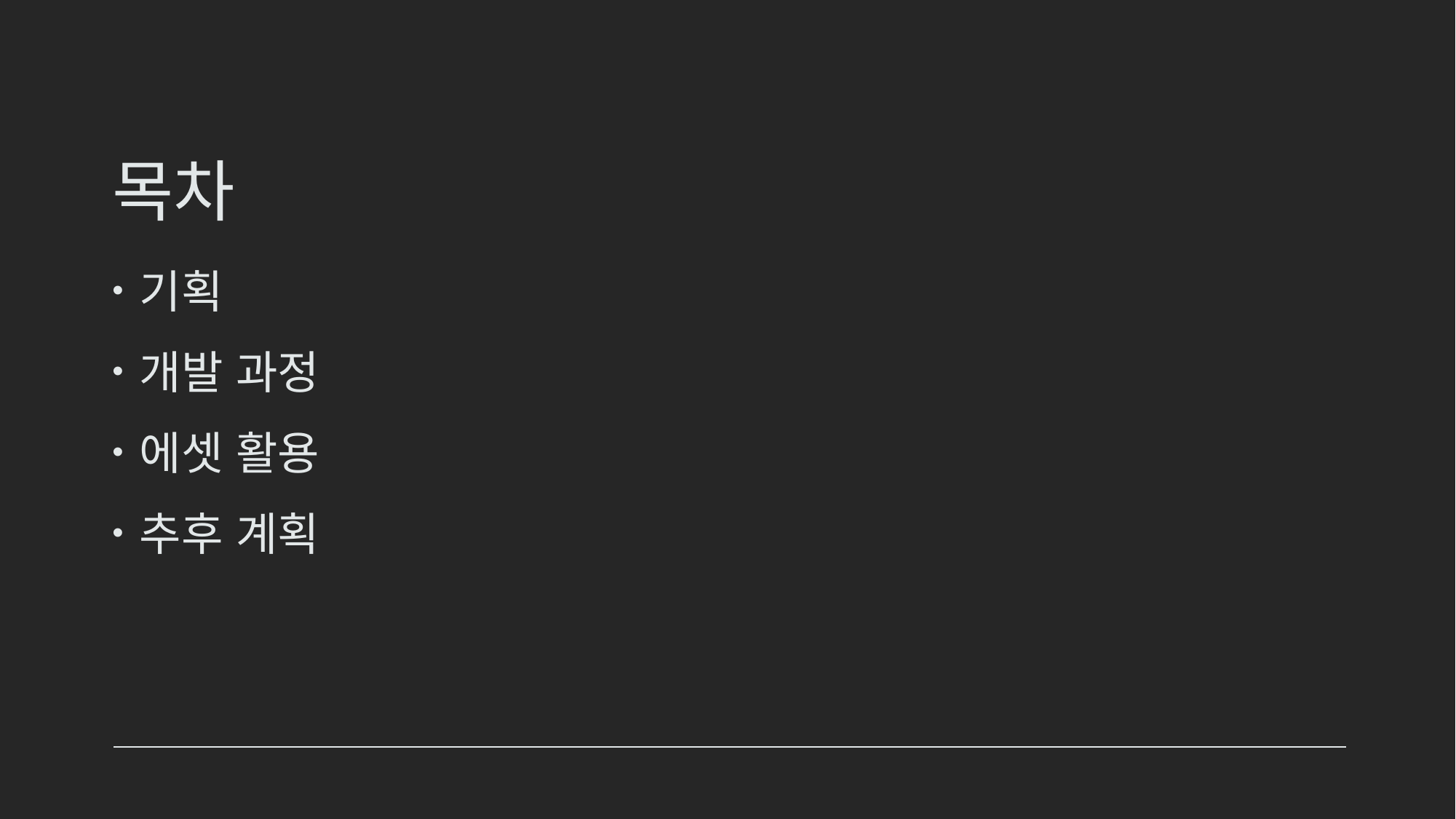

# 목차
기획
개발 과정
에셋 활용
추후 계획